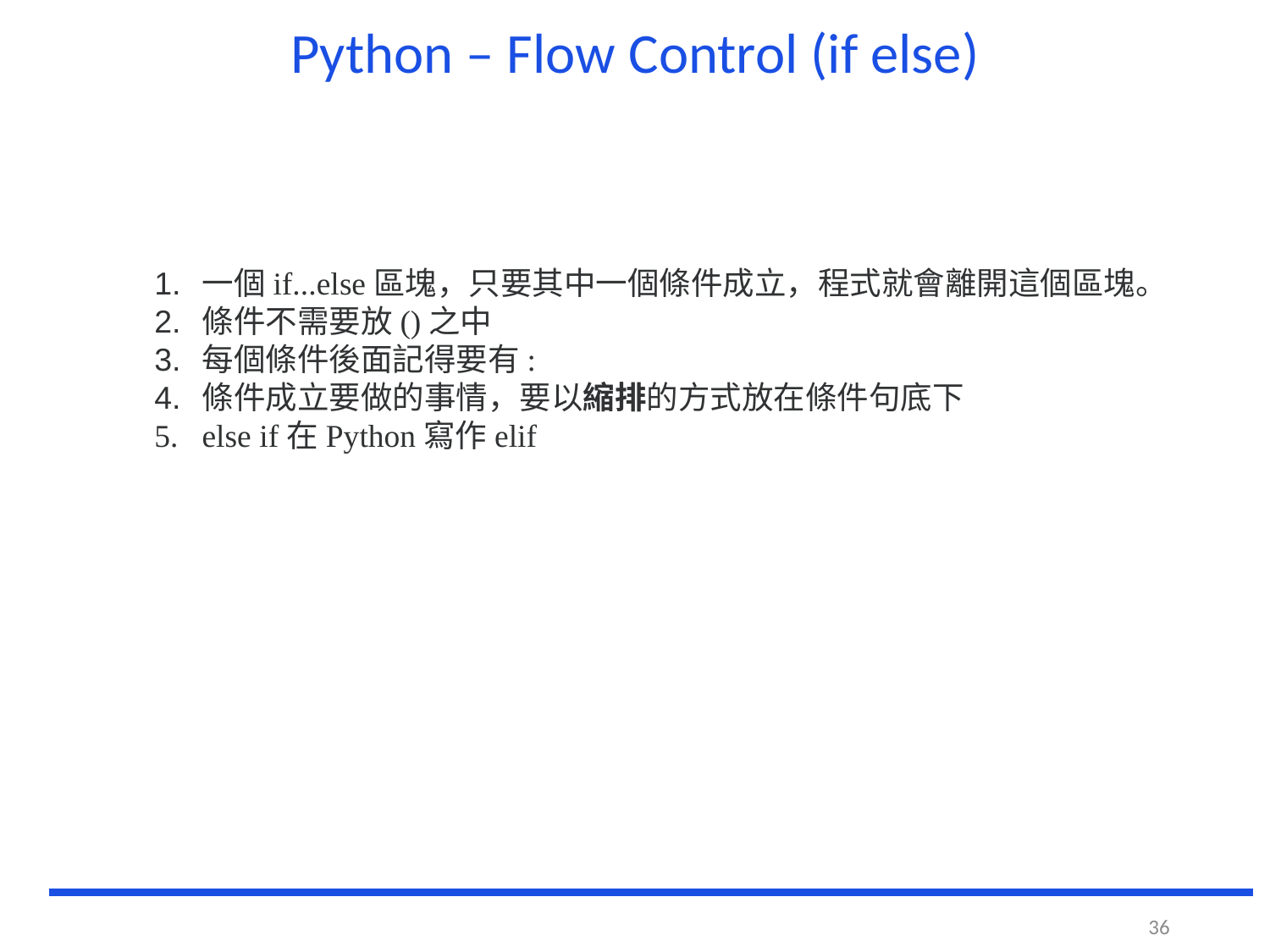

# Python – Flow Control (if else)
一個if...else區塊，只要其中一個條件成立，程式就會離開這個區塊。
條件不需要放()之中
每個條件後面記得要有:
條件成立要做的事情，要以縮排的方式放在條件句底下
else if在Python寫作elif
36